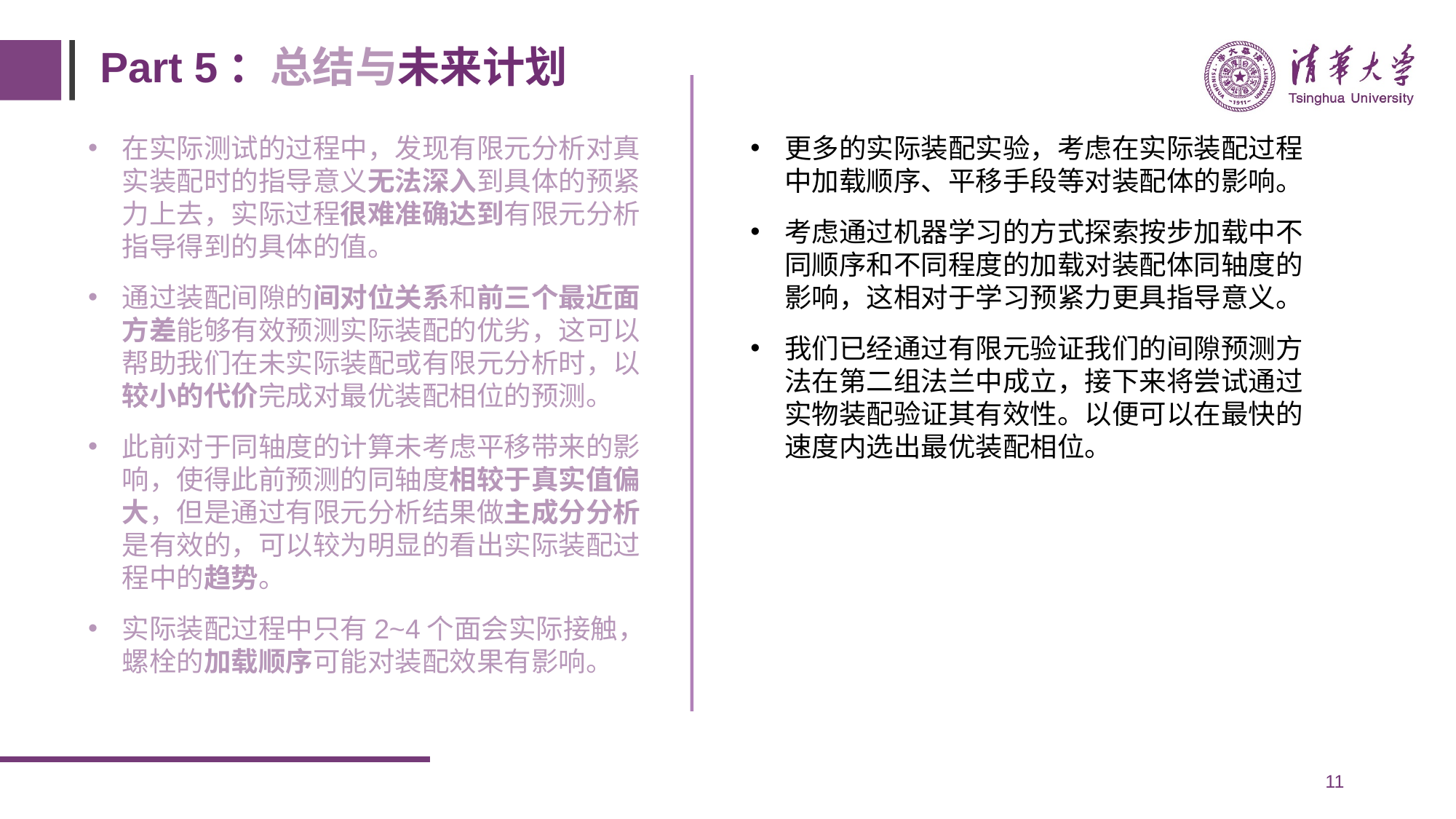

# Part 5：总结与未来计划
更多的实际装配实验，考虑在实际装配过程中加载顺序、平移手段等对装配体的影响。
考虑通过机器学习的方式探索按步加载中不同顺序和不同程度的加载对装配体同轴度的影响，这相对于学习预紧力更具指导意义。
我们已经通过有限元验证我们的间隙预测方法在第二组法兰中成立，接下来将尝试通过实物装配验证其有效性。以便可以在最快的速度内选出最优装配相位。
在实际测试的过程中，发现有限元分析对真实装配时的指导意义无法深入到具体的预紧力上去，实际过程很难准确达到有限元分析指导得到的具体的值。
通过装配间隙的间对位关系和前三个最近面方差能够有效预测实际装配的优劣，这可以帮助我们在未实际装配或有限元分析时，以较小的代价完成对最优装配相位的预测。
此前对于同轴度的计算未考虑平移带来的影响，使得此前预测的同轴度相较于真实值偏大，但是通过有限元分析结果做主成分分析是有效的，可以较为明显的看出实际装配过程中的趋势。
实际装配过程中只有2~4个面会实际接触，螺栓的加载顺序可能对装配效果有影响。
我终究还是没能保护她